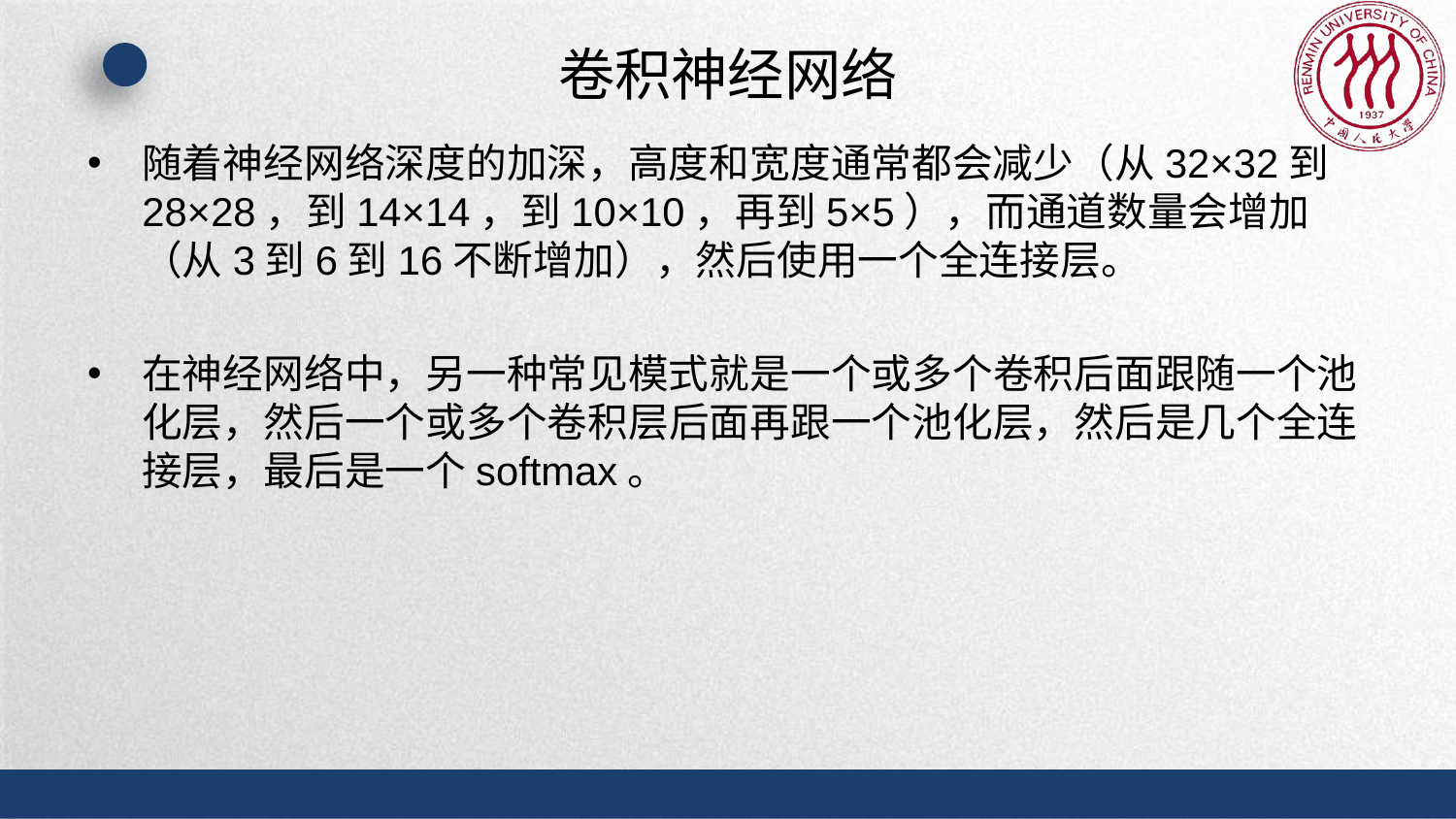

# 卷积神经网络
随着神经网络深度的加深，高度和宽度通常都会减少（从32×32到28×28，到14×14，到10×10，再到5×5），而通道数量会增加（从3到6到16不断增加），然后使用一个全连接层。

在神经网络中，另一种常见模式就是一个或多个卷积后面跟随一个池化层，然后一个或多个卷积层后面再跟一个池化层，然后是几个全连接层，最后是一个softmax。